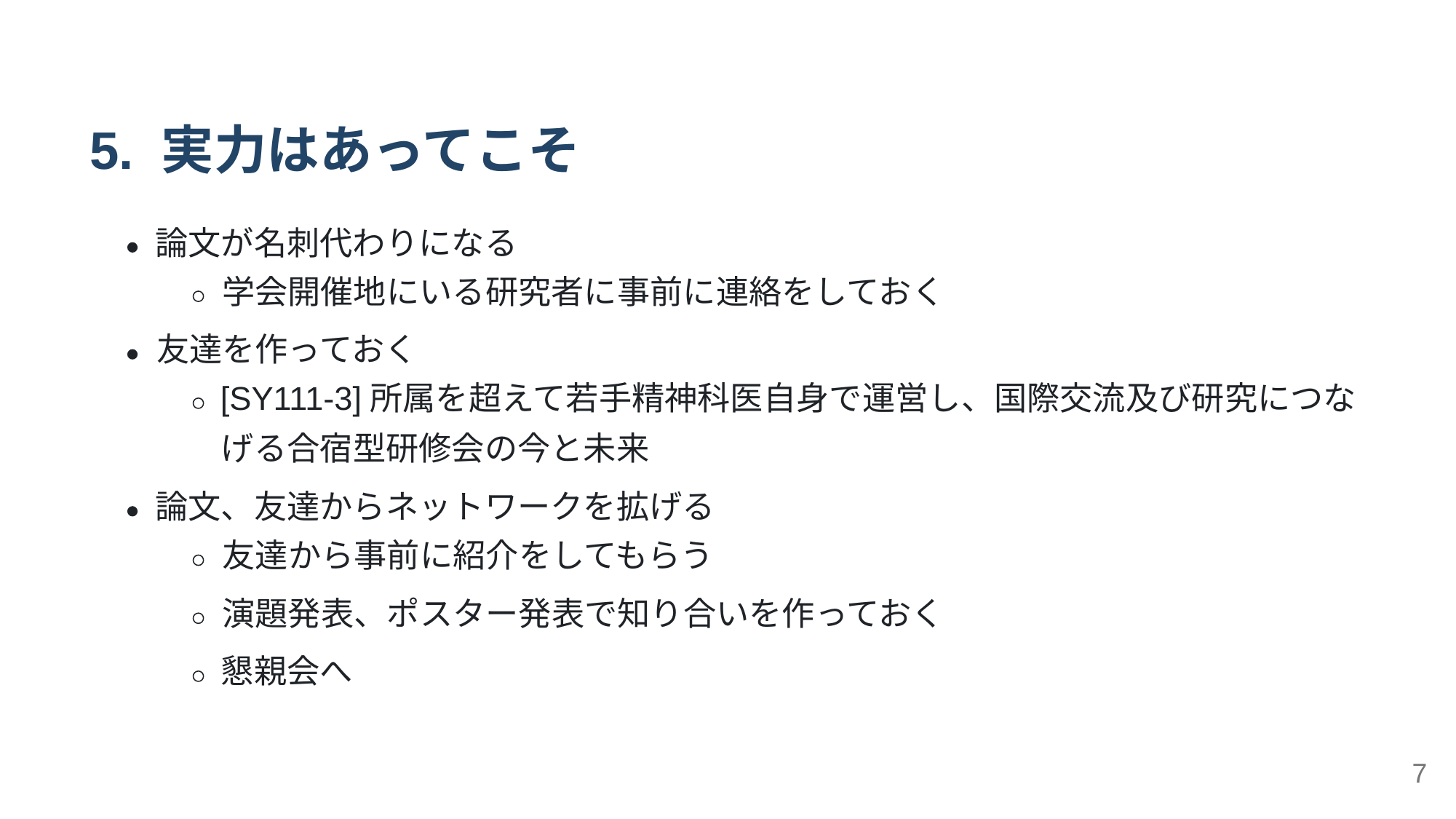

5. 実⼒はあってこそ
論⽂が名刺代わりになる

学会開催地にいる研究者に事前に連絡をしておく

友達を作っておく

[SY111-3]所属を超えて若⼿精神科医⾃⾝で運営し、国際交流及び研究につな

げる合宿型研修会の今と未来
論⽂、友達からネットワークを拡げる

友達から事前に紹介をしてもらう

演題発表、ポスター発表で知り合いを作っておく

懇親会へ

7